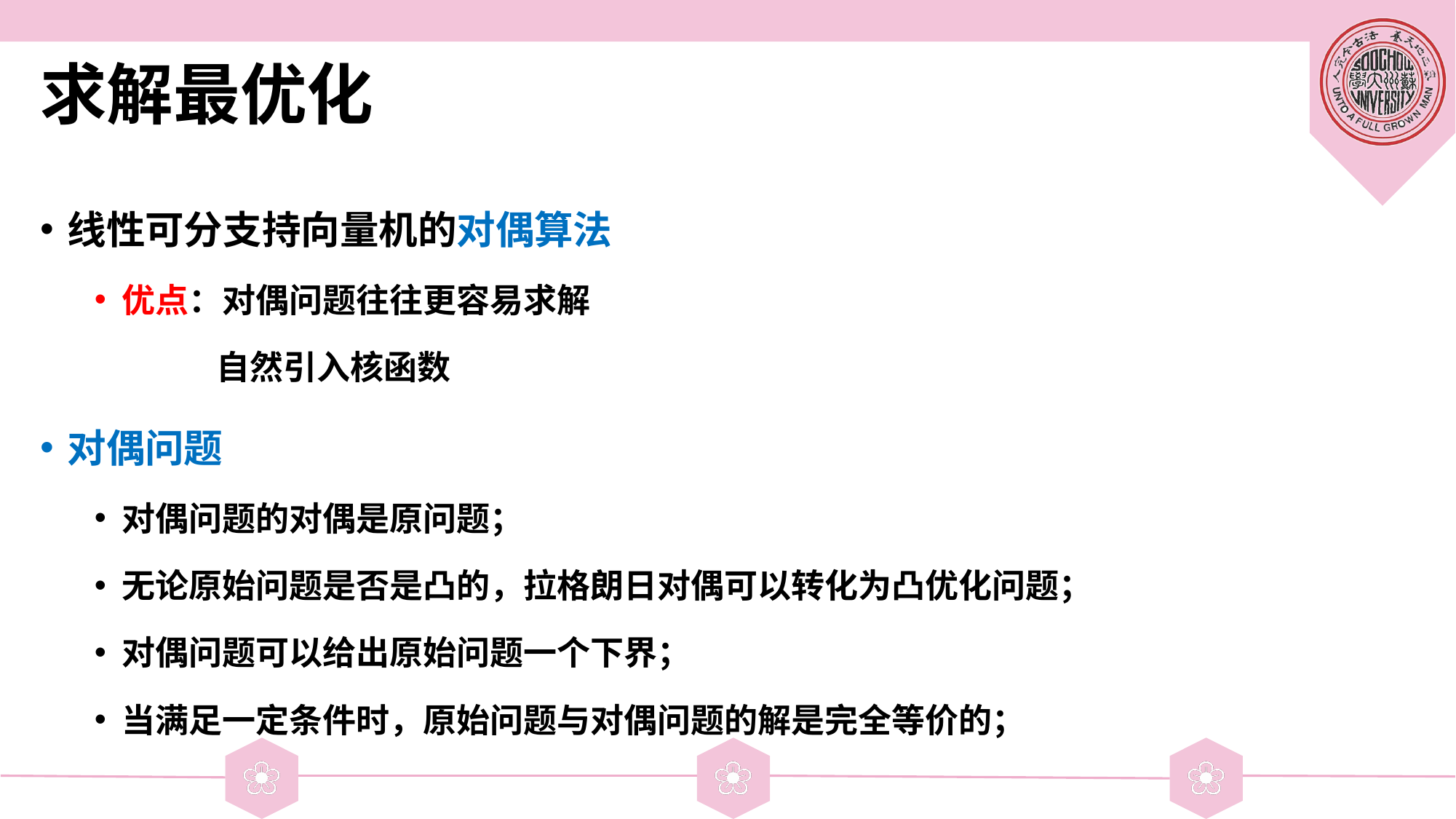

# 求解最优化
线性可分支持向量机的对偶算法
优点：对偶问题往往更容易求解
               自然引入核函数
对偶问题
对偶问题的对偶是原问题；
无论原始问题是否是凸的，拉格朗日对偶可以转化为凸优化问题；
对偶问题可以给出原始问题一个下界；
当满足一定条件时，原始问题与对偶问题的解是完全等价的；